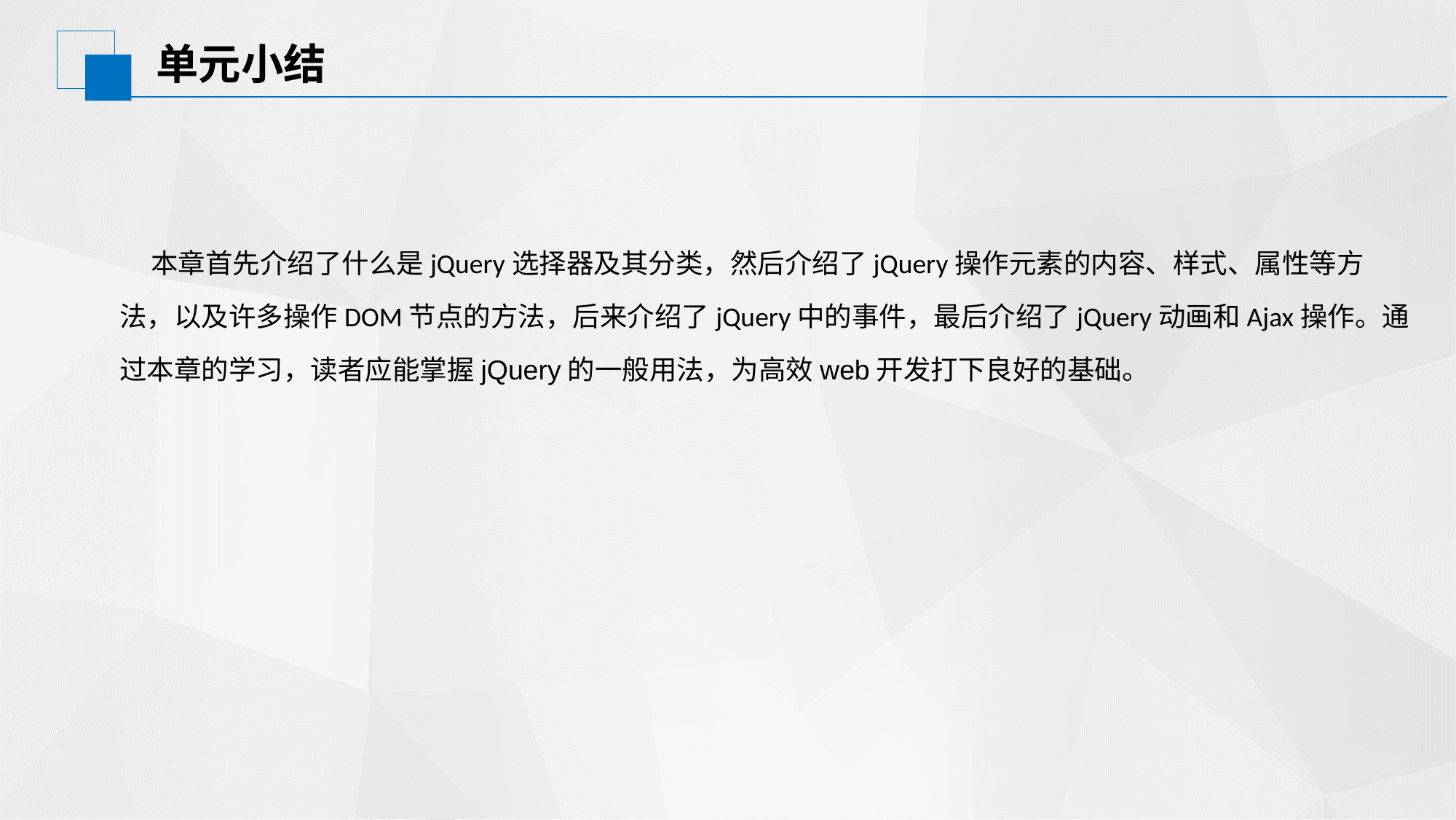

# 单元小结
    本章首先介绍了什么是jQuery选择器及其分类，然后介绍了jQuery操作元素的内容、样式、属性等方法，以及许多操作DOM节点的方法，后来介绍了jQuery中的事件，最后介绍了jQuery动画和Ajax操作。通过本章的学习，读者应能掌握jQuery的一般用法，为高效web开发打下良好的基础。